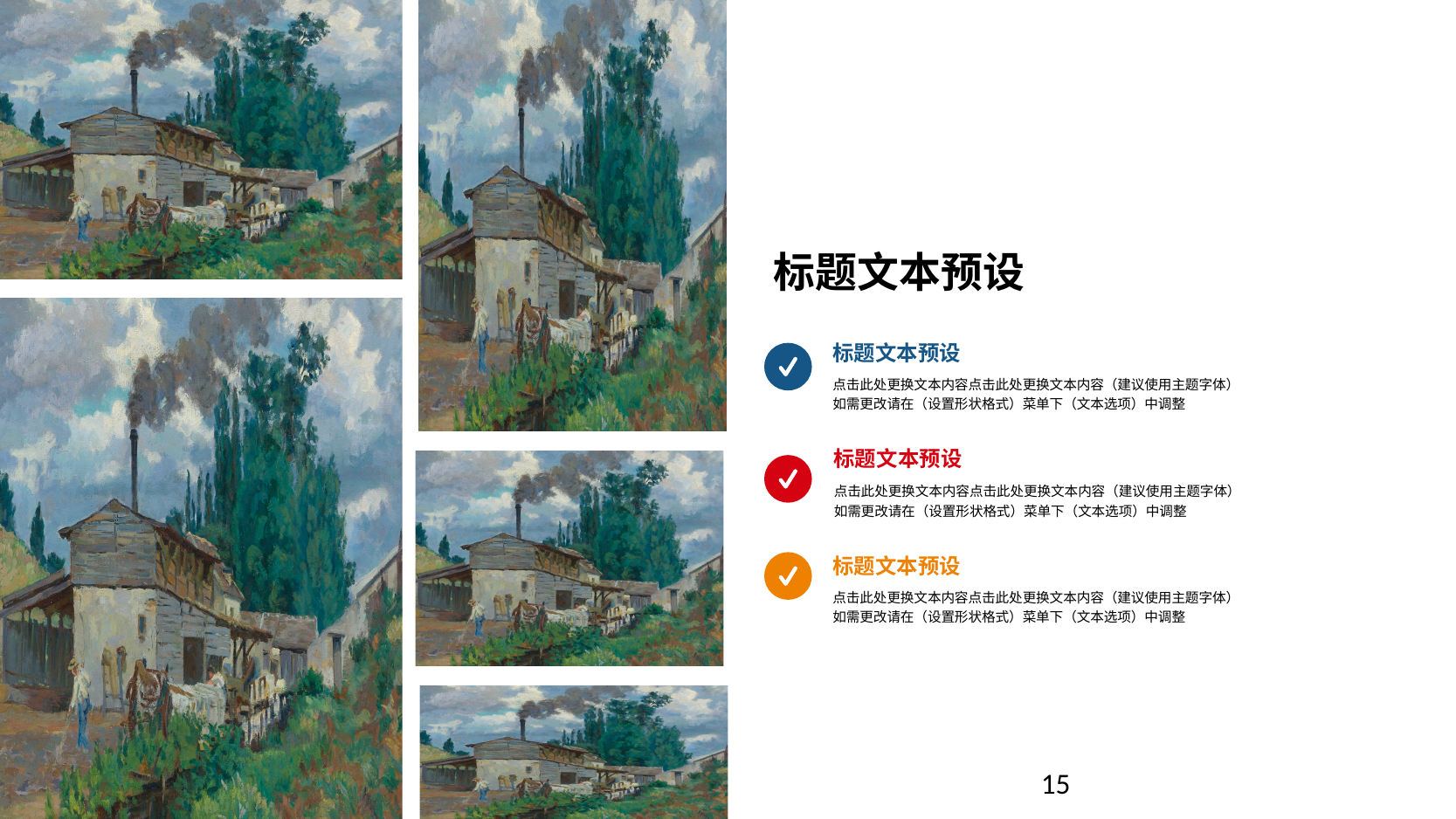

标题文本预设
标题文本预设
点击此处更换文本内容点击此处更换文本内容（建议使用主题字体）
如需更改请在（设置形状格式）菜单下（文本选项）中调整

标题文本预设
点击此处更换文本内容点击此处更换文本内容（建议使用主题字体）
如需更改请在（设置形状格式）菜单下（文本选项）中调整

标题文本预设
点击此处更换文本内容点击此处更换文本内容（建议使用主题字体）
如需更改请在（设置形状格式）菜单下（文本选项）中调整
15